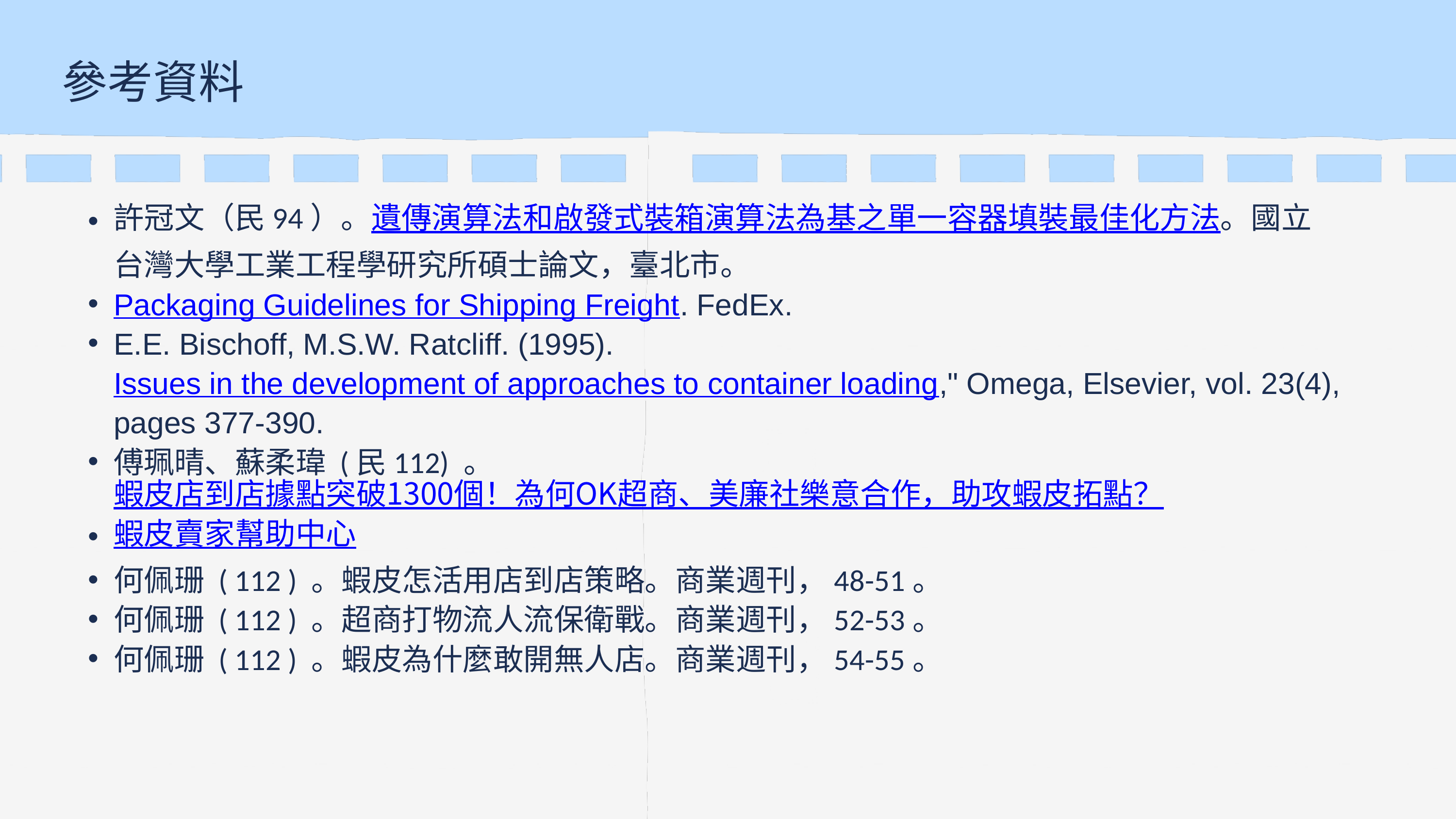

參考資料

許冠文（民94）。遺傳演算法和啟發式裝箱演算法為基之單一容器填裝最佳化方法。國立台灣大學工業工程學研究所碩士論文，臺北市。
Packaging Guidelines for Shipping Freight. FedEx.
E.E. Bischoff, M.S.W. Ratcliff. (1995). Issues in the development of approaches to container loading," Omega, Elsevier, vol. 23(4), pages 377-390.
傅珮晴、蘇柔瑋 (民112) 。蝦皮店到店據點突破1300個！為何OK超商、美廉社樂意合作，助攻蝦皮拓點？
蝦皮賣家幫助中心
何佩珊 ( 112 ) 。蝦皮怎活用店到店策略。商業週刊，48-51。
何佩珊 ( 112 ) 。超商打物流人流保衛戰。商業週刊，52-53。
何佩珊 ( 112 ) 。蝦皮為什麼敢開無人店。商業週刊，54-55。